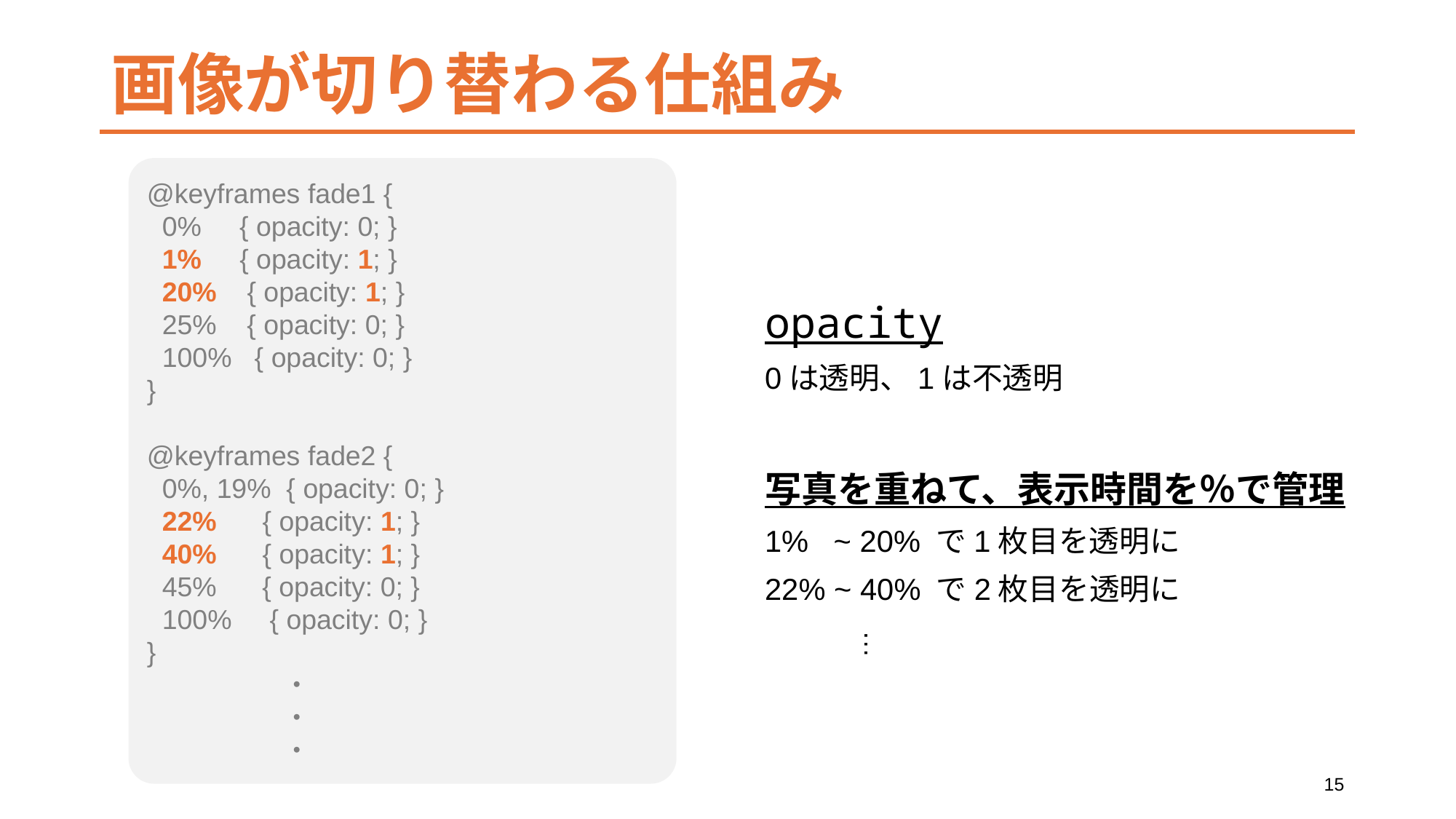

# 画像が切り替わる仕組み
@keyframes fade1 {
  0%     { opacity: 0; }
  1%     { opacity: 1; }
  20%    { opacity: 1; }
  25%    { opacity: 0; }
  100%   { opacity: 0; }
}

@keyframes fade2 {
  0%, 19%  { opacity: 0; }
  22%      { opacity: 1; }
  40%      { opacity: 1; }
  45%      { opacity: 0; }
  100%     { opacity: 0; }
}
　　　　　・
　　　　　・
　　　　　・
opacity
0は透明、1は不透明

写真を重ねて、表示時間を％で管理
1%   ~ 20% で1枚目を透明に
22% ~ 40% で2枚目を透明に
…
15